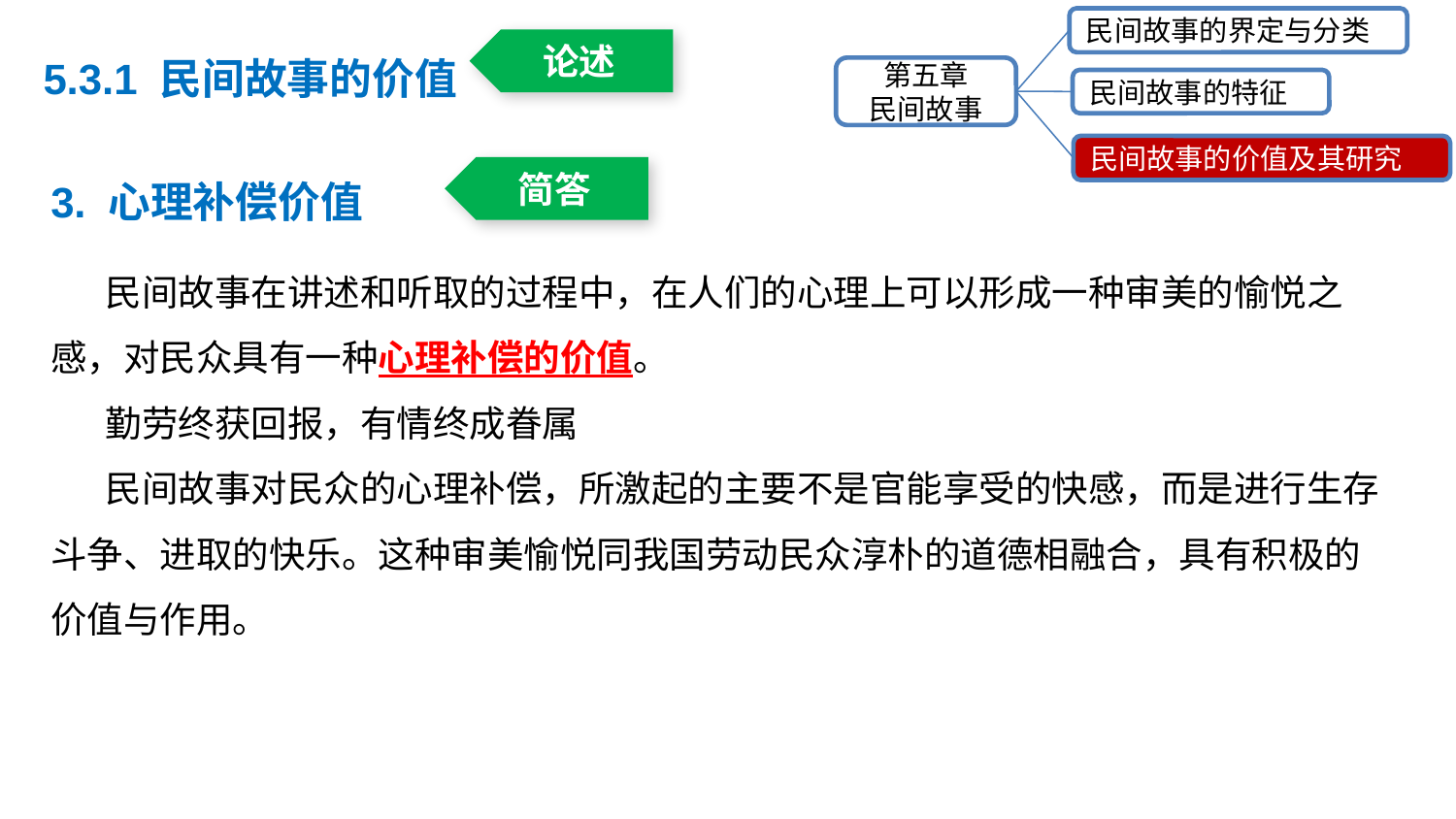

民间故事的界定与分类
第五章
民间故事
民间故事的特征
民间故事的价值及其研究
5.3.1 民间故事的价值
论述
3. 心理补偿价值
简答
民间故事在讲述和听取的过程中，在人们的心理上可以形成一种审美的愉悦之感，对民众具有一种心理补偿的价值。
勤劳终获回报，有情终成眷属
民间故事对民众的心理补偿，所激起的主要不是官能享受的快感，而是进行生存斗争、进取的快乐。这种审美愉悦同我国劳动民众淳朴的道德相融合，具有积极的价值与作用。